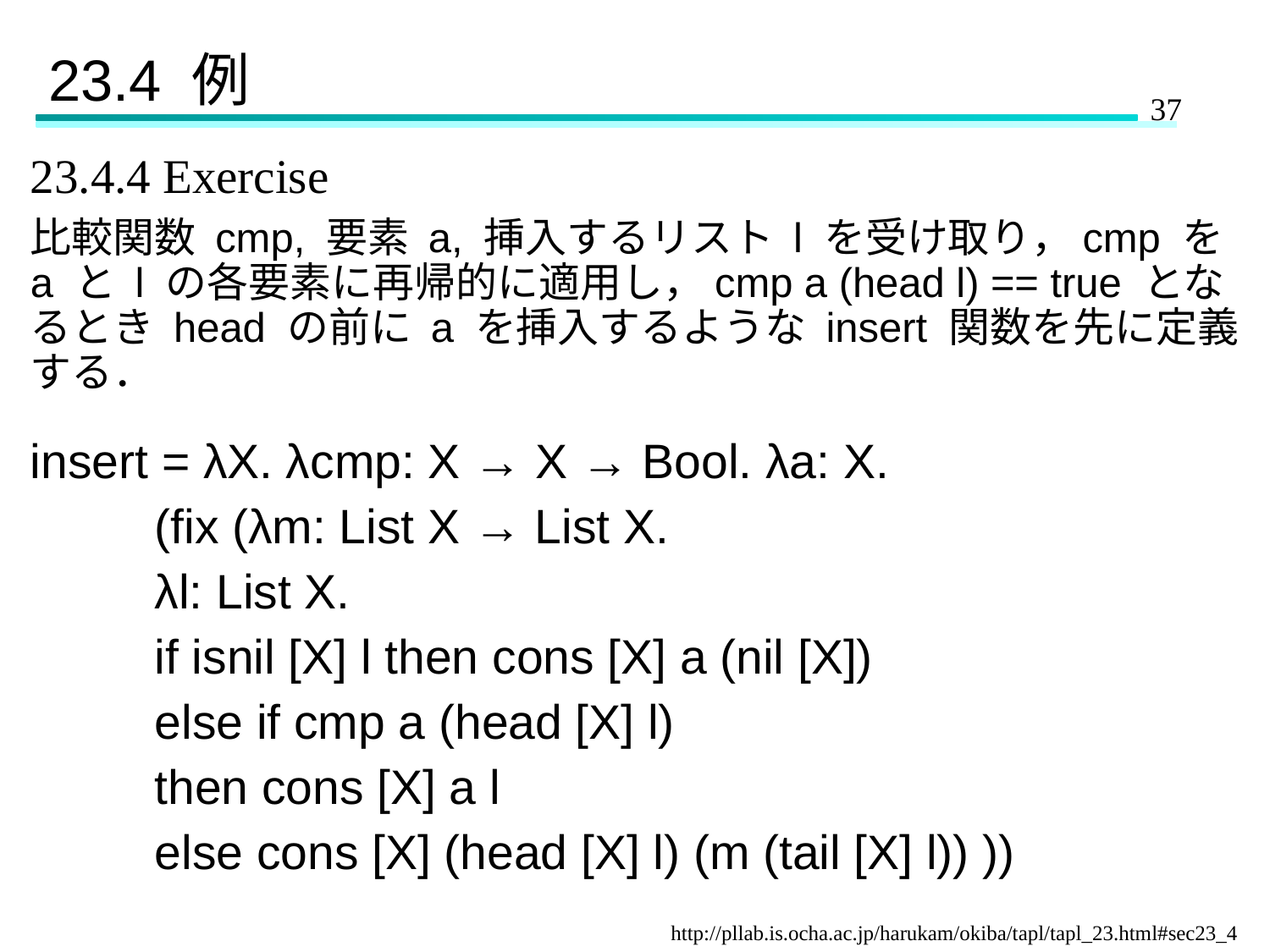

# 23.4 例
23.4.4 Exercise
比較関数 cmp, 要素 a, 挿入するリスト l を受け取り，cmp を a と l の各要素に再帰的に適用し，cmp a (head l) == true となるとき head の前に a を挿入するような insert 関数を先に定義する．

insert = λX. λcmp: X → X → Bool. λa: X.
		(fix (λm: List X → List X.
			λl: List X.
				if isnil [X] l then cons [X] a (nil [X])
				else if cmp a (head [X] l)
								then cons [X] a l
				else cons [X] (head [X] l) (m (tail [X] l)) ))
http://pllab.is.ocha.ac.jp/harukam/okiba/tapl/tapl_23.html#sec23_4